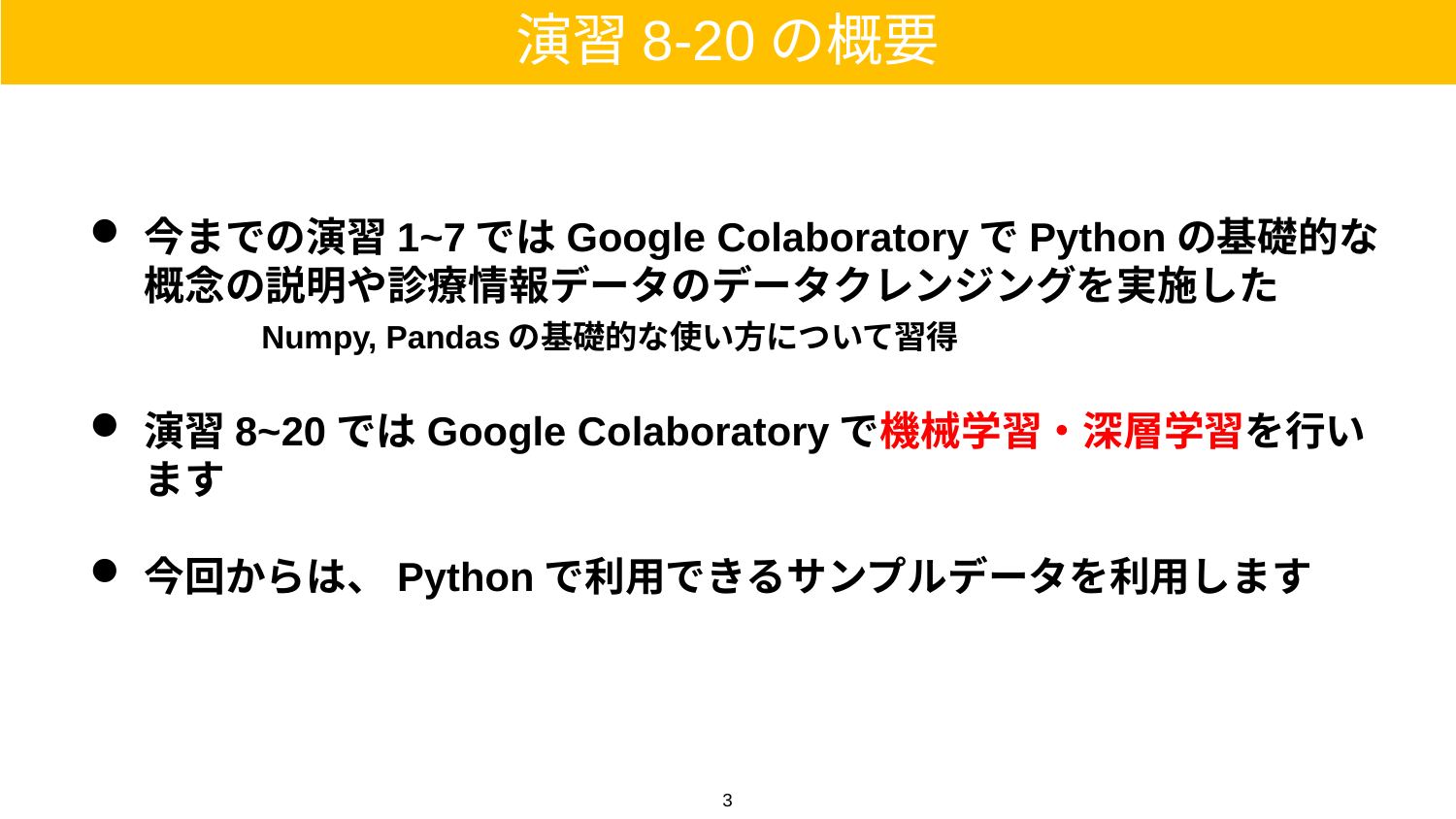

演習8-20の概要
今までの演習1~7ではGoogle ColaboratoryでPythonの基礎的な概念の説明や診療情報データのデータクレンジングを実施した
　　　　Numpy, Pandasの基礎的な使い方について習得

演習8~20ではGoogle Colaboratoryで機械学習・深層学習を行います

今回からは、Pythonで利用できるサンプルデータを利用します

3